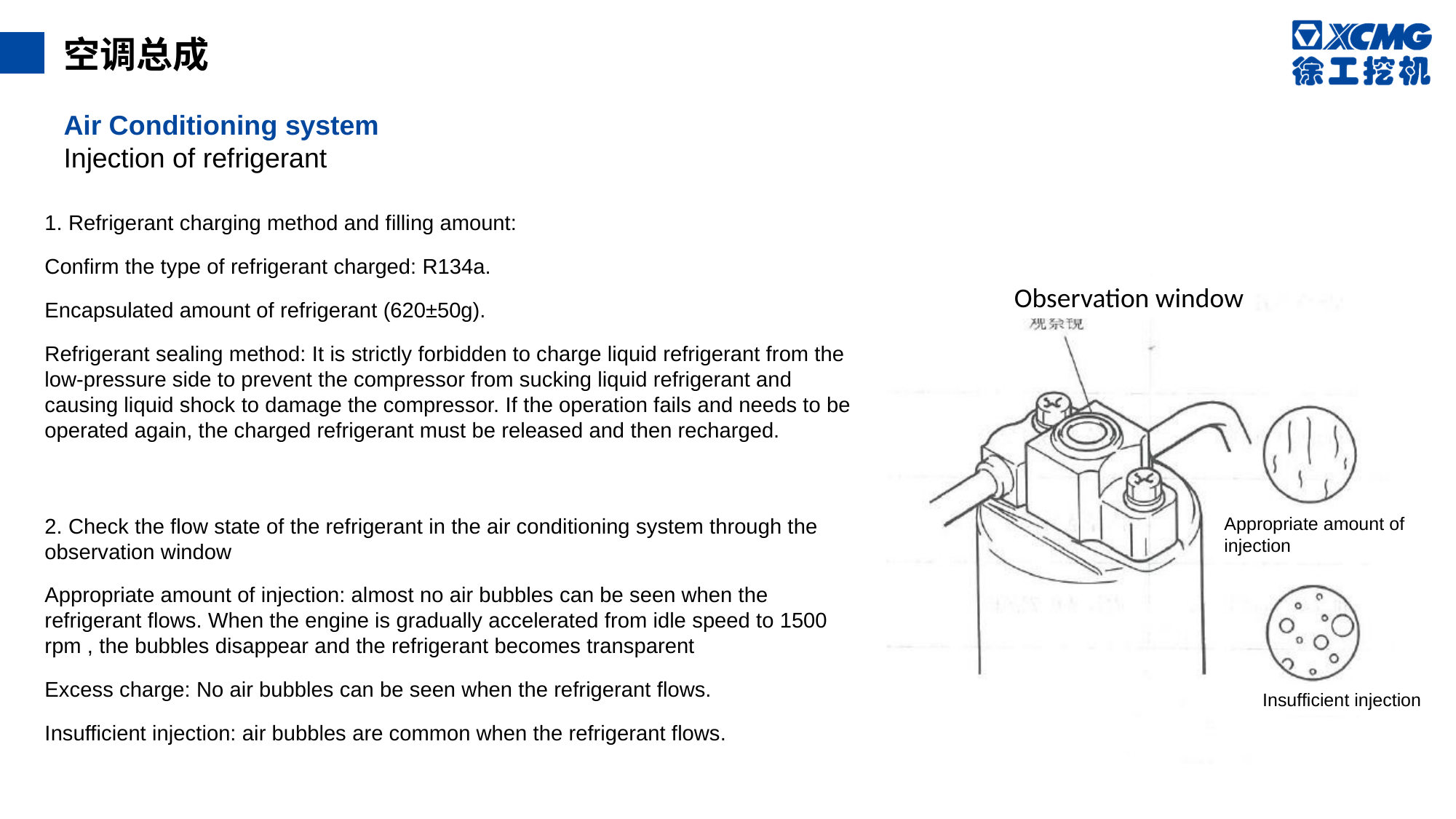

空调总成

Air Conditioning system
Injection of refrigerant
1. Refrigerant charging method and filling amount:
Confirm the type of refrigerant charged: R134a.
Encapsulated amount of refrigerant (620±50g).
Refrigerant sealing method: It is strictly forbidden to charge liquid refrigerant from the low-pressure side to prevent the compressor from sucking liquid refrigerant and causing liquid shock to damage the compressor. If the operation fails and needs to be operated again, the charged refrigerant must be released and then recharged.

Observation window
Appropriate amount of injection
Insufficient injection
2. Check the flow state of the refrigerant in the air conditioning system through the observation window
Appropriate amount of injection: almost no air bubbles can be seen when the refrigerant flows. When the engine is gradually accelerated from idle speed to 1500 rpm , the bubbles disappear and the refrigerant becomes transparent
Excess charge: No air bubbles can be seen when the refrigerant flows.
Insufficient injection: air bubbles are common when the refrigerant flows.